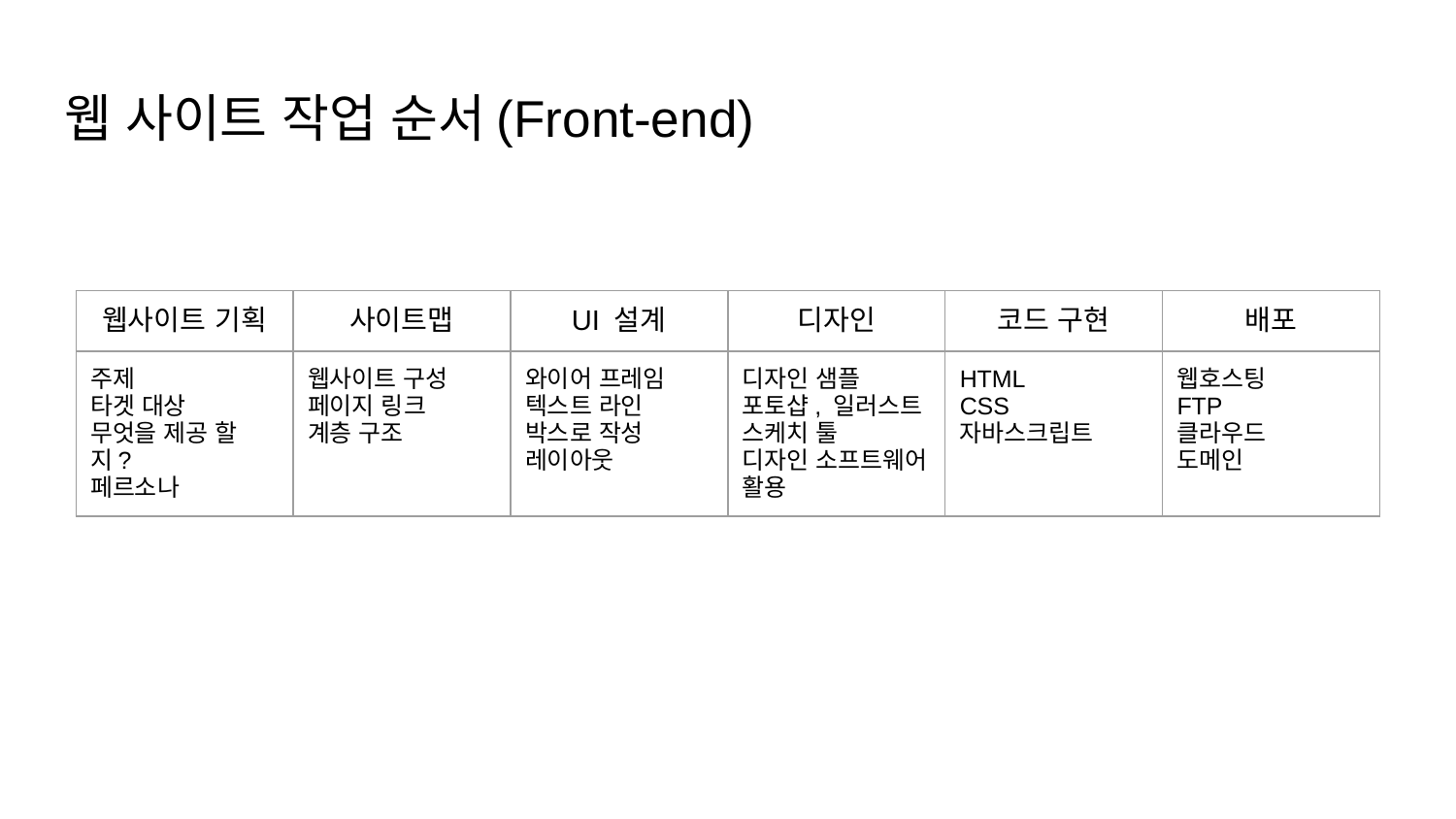

# 웹 사이트 작업 순서(Front-end)
| 웹사이트 기획 | 사이트맵 | UI 설계 | 디자인 | 코드 구현 | 배포 |
| --- | --- | --- | --- | --- | --- |
| 주제 타겟 대상 무엇을 제공 할지? 페르소나 | 웹사이트 구성 페이지 링크 계층 구조 | 와이어 프레임 텍스트 라인 박스로 작성 레이아웃 | 디자인 샘플 포토샵, 일러스트 스케치 툴 디자인 소프트웨어 활용 | HTML CSS 자바스크립트 | 웹호스팅 FTP 클라우드 도메인 |